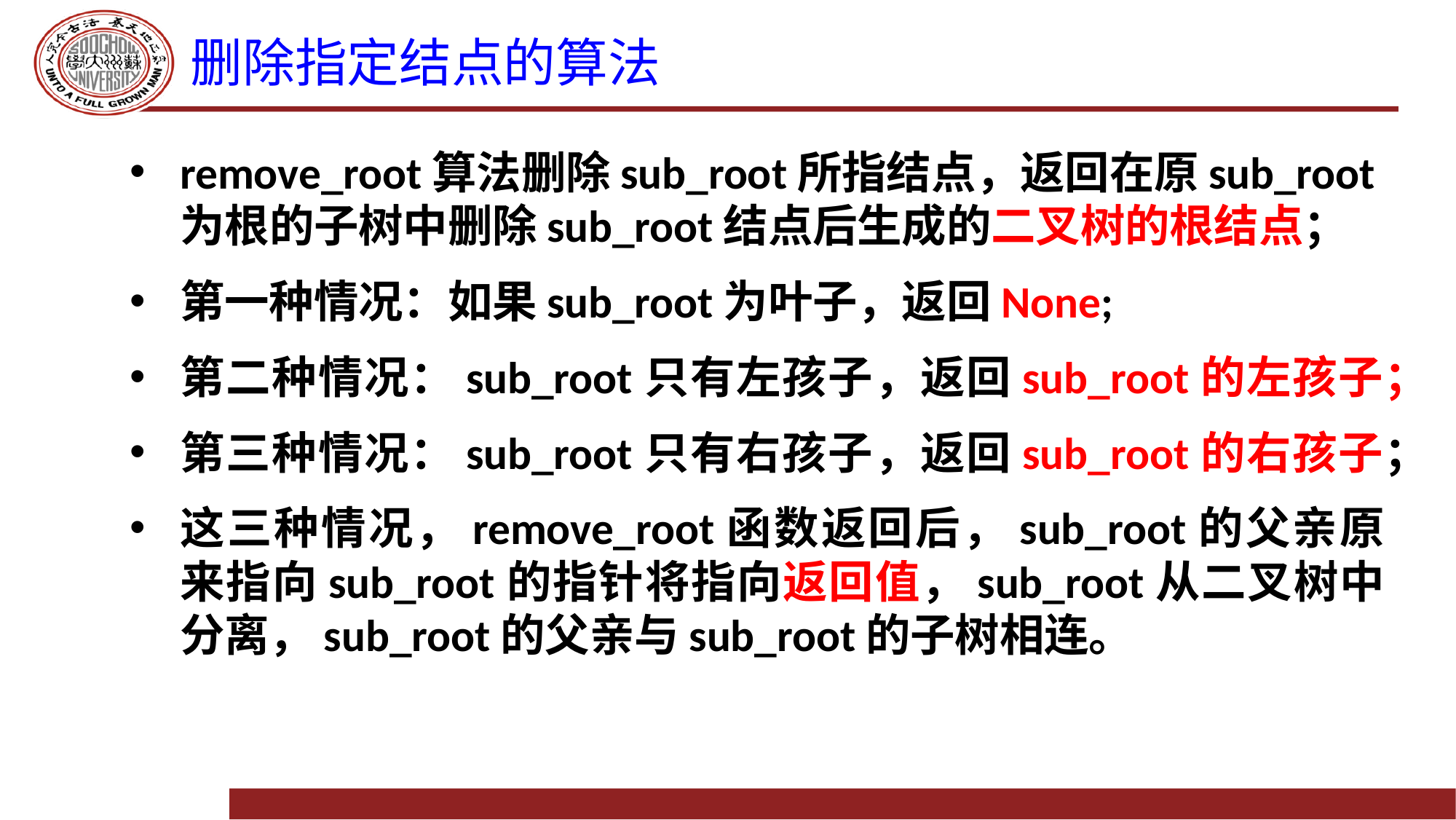

# 删除指定结点的算法
remove_root算法删除sub_root所指结点，返回在原sub_root为根的子树中删除sub_root结点后生成的二叉树的根结点；
第一种情况：如果sub_root为叶子，返回None;
第二种情况：sub_root只有左孩子，返回sub_root的左孩子；
第三种情况：sub_root只有右孩子，返回sub_root的右孩子；
这三种情况，remove_root函数返回后，sub_root的父亲原来指向sub_root的指针将指向返回值，sub_root从二叉树中分离，sub_root的父亲与sub_root的子树相连。